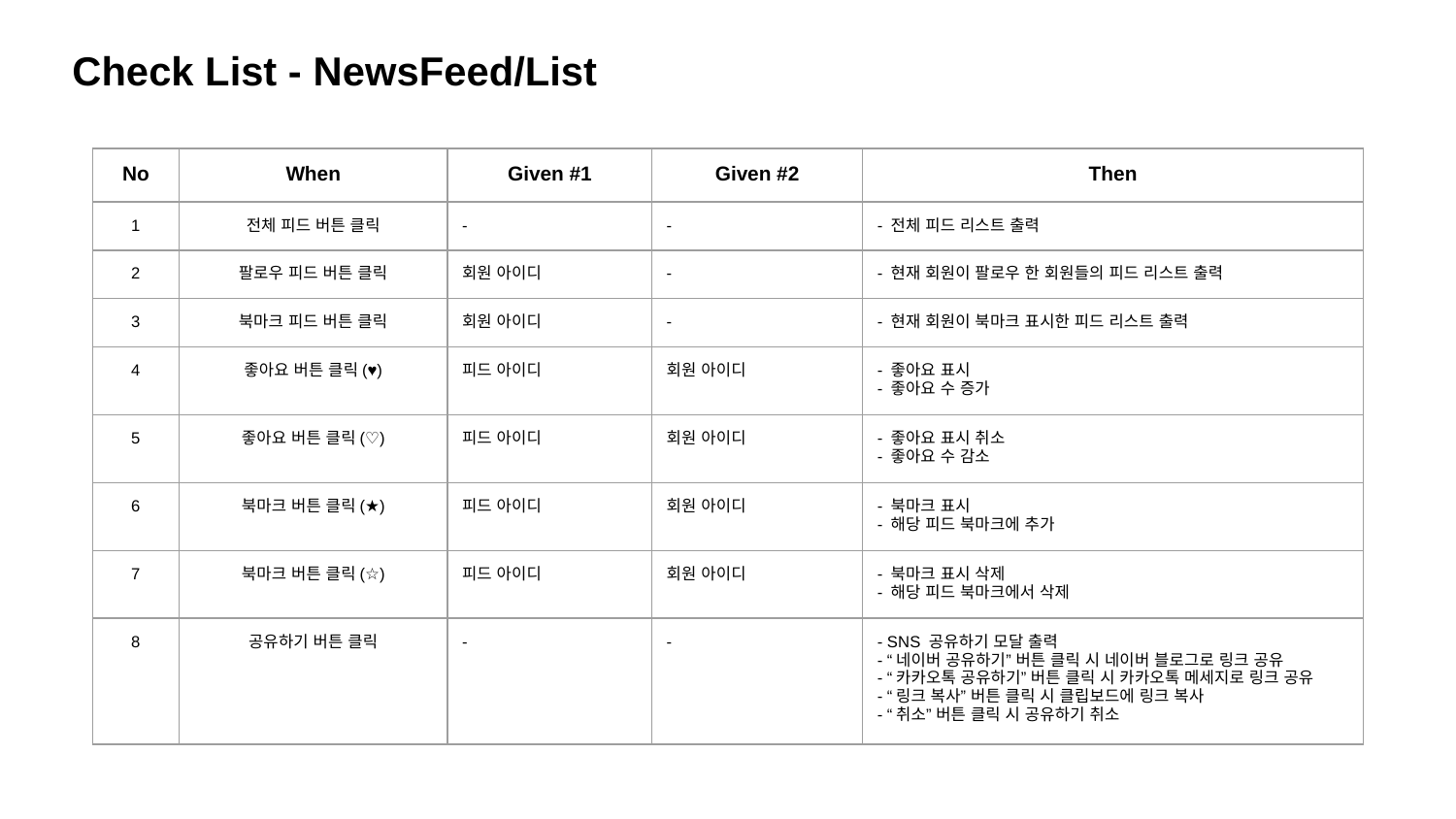

Check List - NewsFeed/List
| No | When | Given #1 | Given #2 | Then |
| --- | --- | --- | --- | --- |
| 1 | 전체 피드 버튼 클릭 | - | - | - 전체 피드 리스트 출력 |
| 2 | 팔로우 피드 버튼 클릭 | 회원 아이디 | - | - 현재 회원이 팔로우 한 회원들의 피드 리스트 출력 |
| 3 | 북마크 피드 버튼 클릭 | 회원 아이디 | - | - 현재 회원이 북마크 표시한 피드 리스트 출력 |
| 4 | 좋아요 버튼 클릭(♥) | 피드 아이디 | 회원 아이디 | - 좋아요 표시 - 좋아요 수 증가 |
| 5 | 좋아요 버튼 클릭(♡) | 피드 아이디 | 회원 아이디 | - 좋아요 표시 취소 - 좋아요 수 감소 |
| 6 | 북마크 버튼 클릭(★) | 피드 아이디 | 회원 아이디 | - 북마크 표시 - 해당 피드 북마크에 추가 |
| 7 | 북마크 버튼 클릭(☆) | 피드 아이디 | 회원 아이디 | - 북마크 표시 삭제 - 해당 피드 북마크에서 삭제 |
| 8 | 공유하기 버튼 클릭 | - | - | - SNS 공유하기 모달 출력 - “네이버 공유하기” 버튼 클릭 시 네이버 블로그로 링크 공유 - “카카오톡 공유하기” 버튼 클릭 시 카카오톡 메세지로 링크 공유 - “링크 복사” 버튼 클릭 시 클립보드에 링크 복사 - “취소” 버튼 클릭 시 공유하기 취소 |